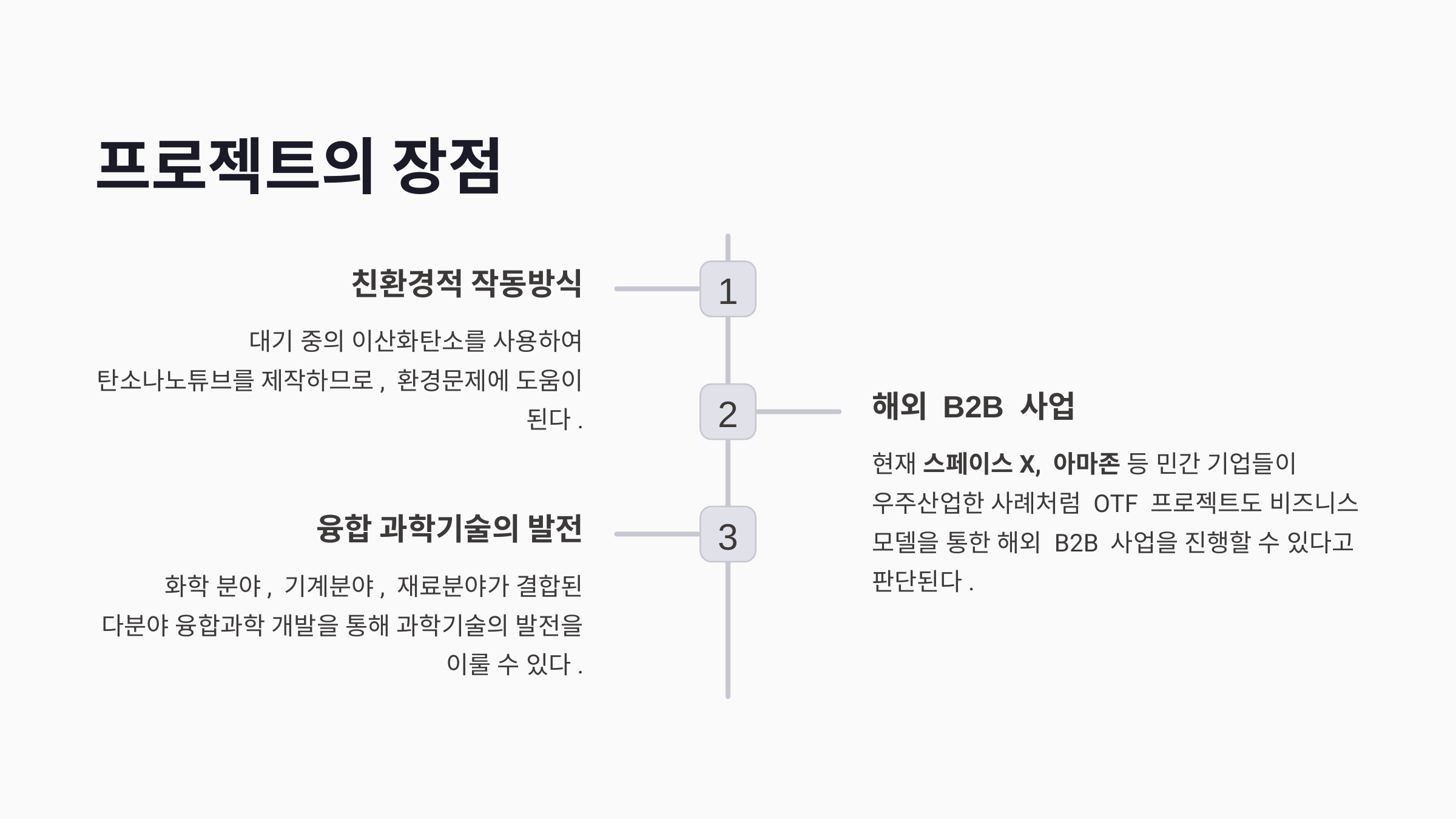

프로젝트의 장점

친환경적 작동방식

1

대기 중의 이산화탄소를 사용하여 탄소나노튜브를 제작하므로, 환경문제에 도움이 된다.
해외 B2B 사업

2

현재 스페이스X, 아마존 등 민간 기업들이 우주산업한 사례처럼 OTF 프로젝트도 비즈니스 모델을 통한 해외 B2B 사업을 진행할 수 있다고 판단된다.
융합 과학기술의 발전

3

화학 분야, 기계분야, 재료분야가 결합된 다분야 융합과학 개발을 통해 과학기술의 발전을 이룰 수 있다.